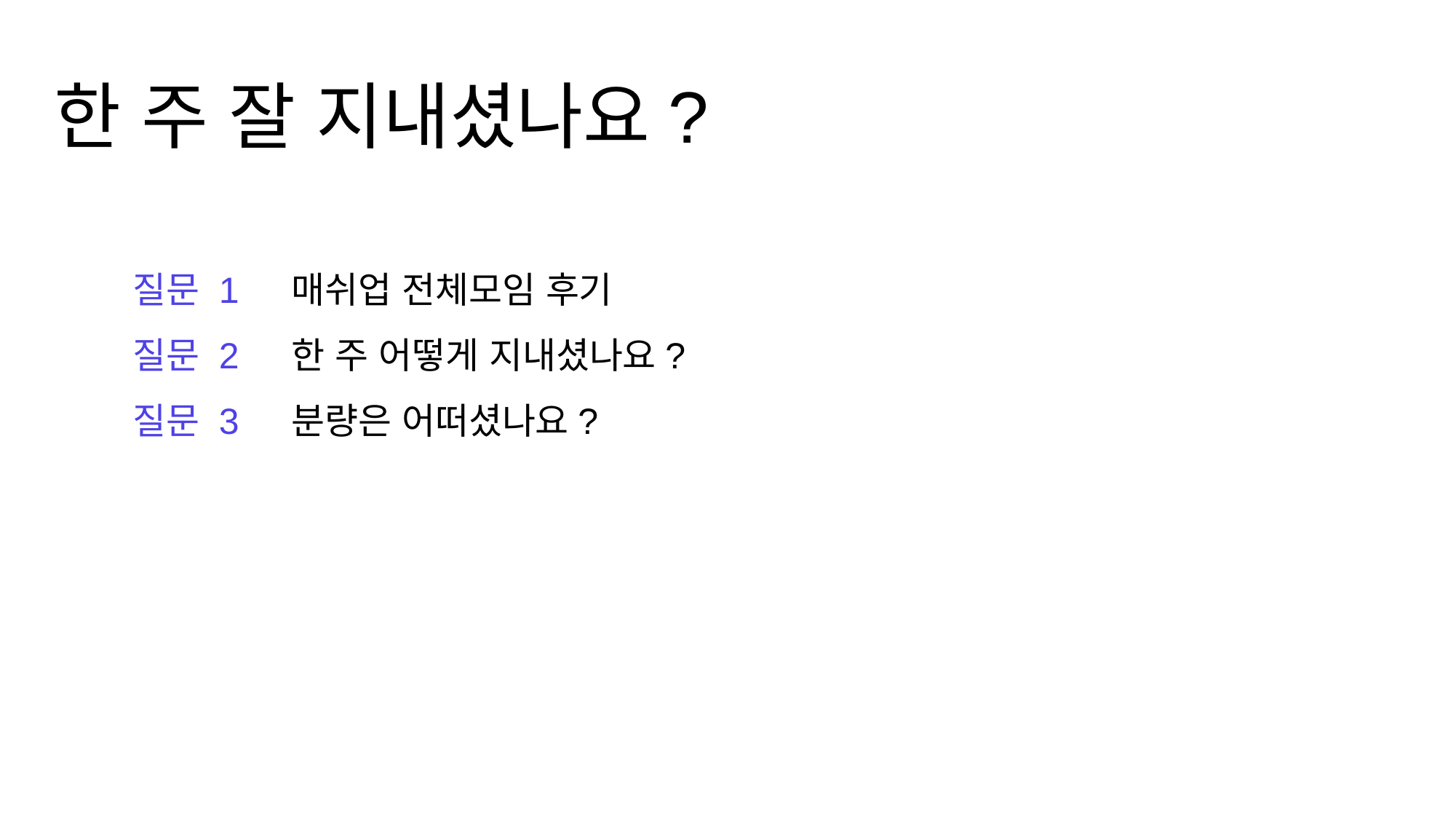

한 주 잘 지내셨나요?
질문 1
질문 2
질문 3
매쉬업 전체모임 후기
한 주 어떻게 지내셨나요?
분량은 어떠셨나요?